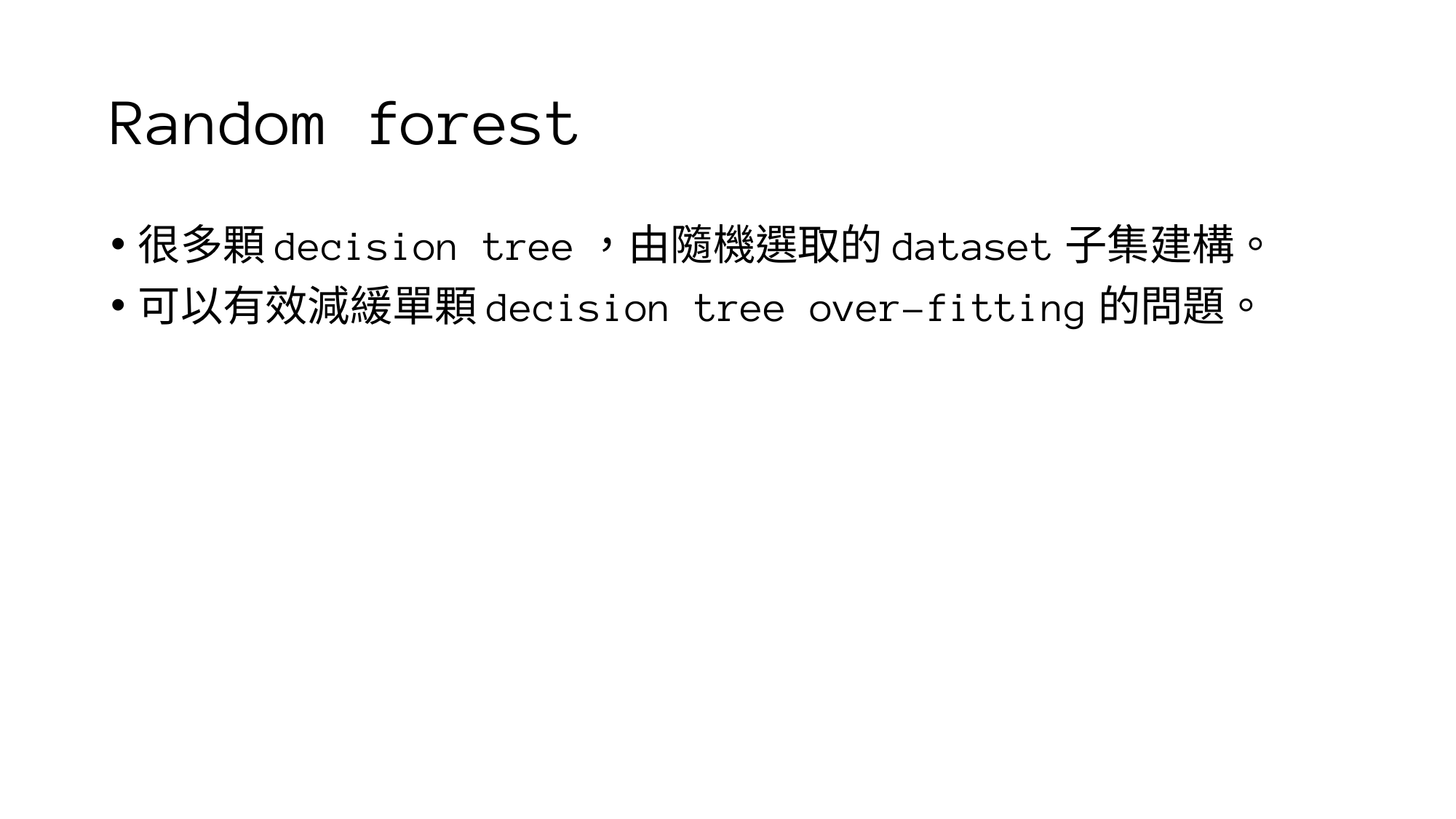

# Random forest
很多顆decision tree，由隨機選取的dataset子集建構。
可以有效減緩單顆decision tree over-fitting的問題。